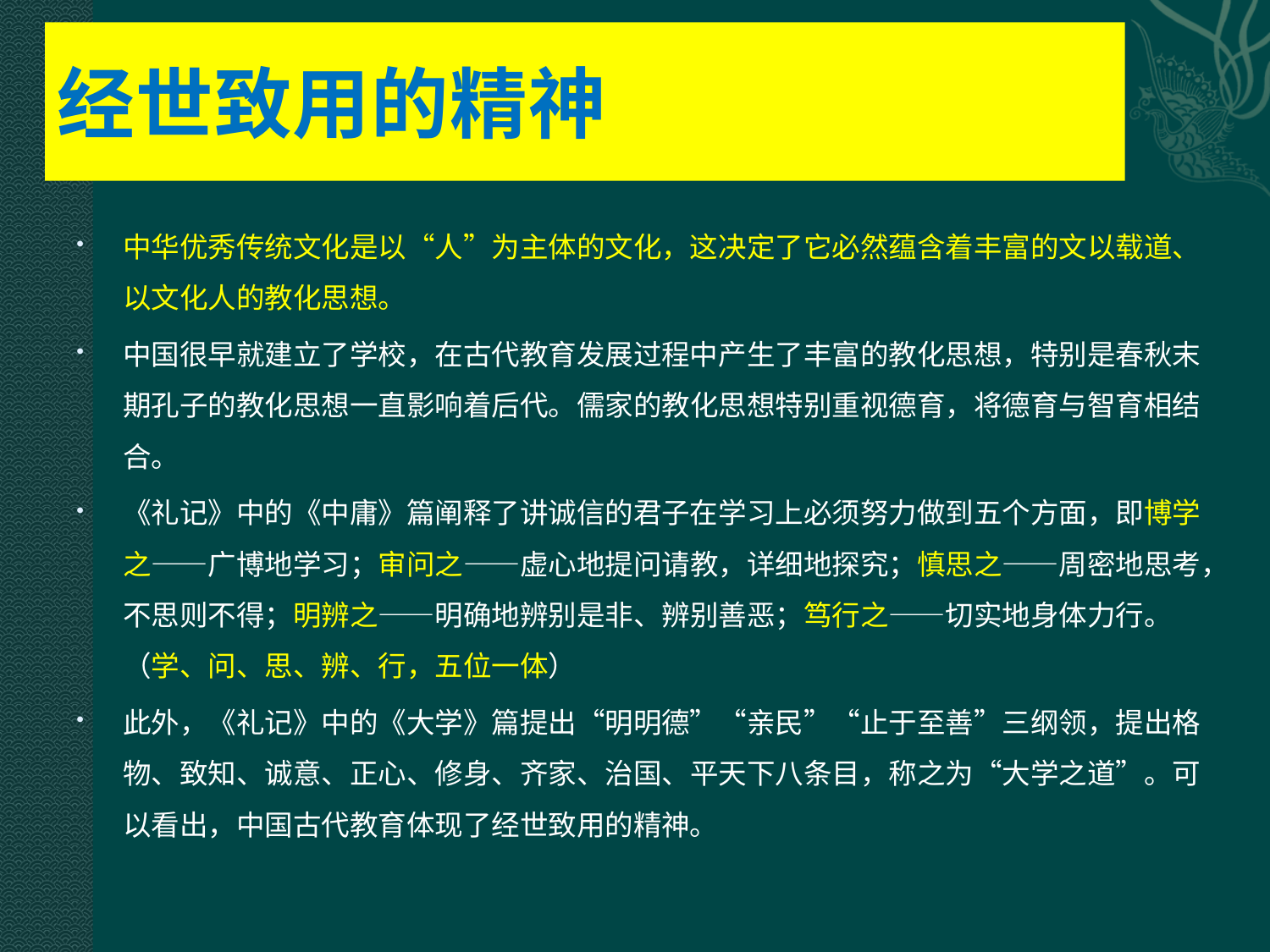

# 经世致用的精神
中华优秀传统文化是以“人”为主体的文化，这决定了它必然蕴含着丰富的文以载道、以文化人的教化思想。
中国很早就建立了学校，在古代教育发展过程中产生了丰富的教化思想，特别是春秋末期孔子的教化思想一直影响着后代。儒家的教化思想特别重视德育，将德育与智育相结合。
《礼记》中的《中庸》篇阐释了讲诚信的君子在学习上必须努力做到五个方面，即博学之——广博地学习；审问之——虚心地提问请教，详细地探究；慎思之——周密地思考，不思则不得；明辨之——明确地辨别是非、辨别善恶；笃行之——切实地身体力行。（学、问、思、辨、行，五位一体）
此外，《礼记》中的《大学》篇提出“明明德”“亲民”“止于至善”三纲领，提出格物、致知、诚意、正心、修身、齐家、治国、平天下八条目，称之为“大学之道”。可以看出，中国古代教育体现了经世致用的精神。